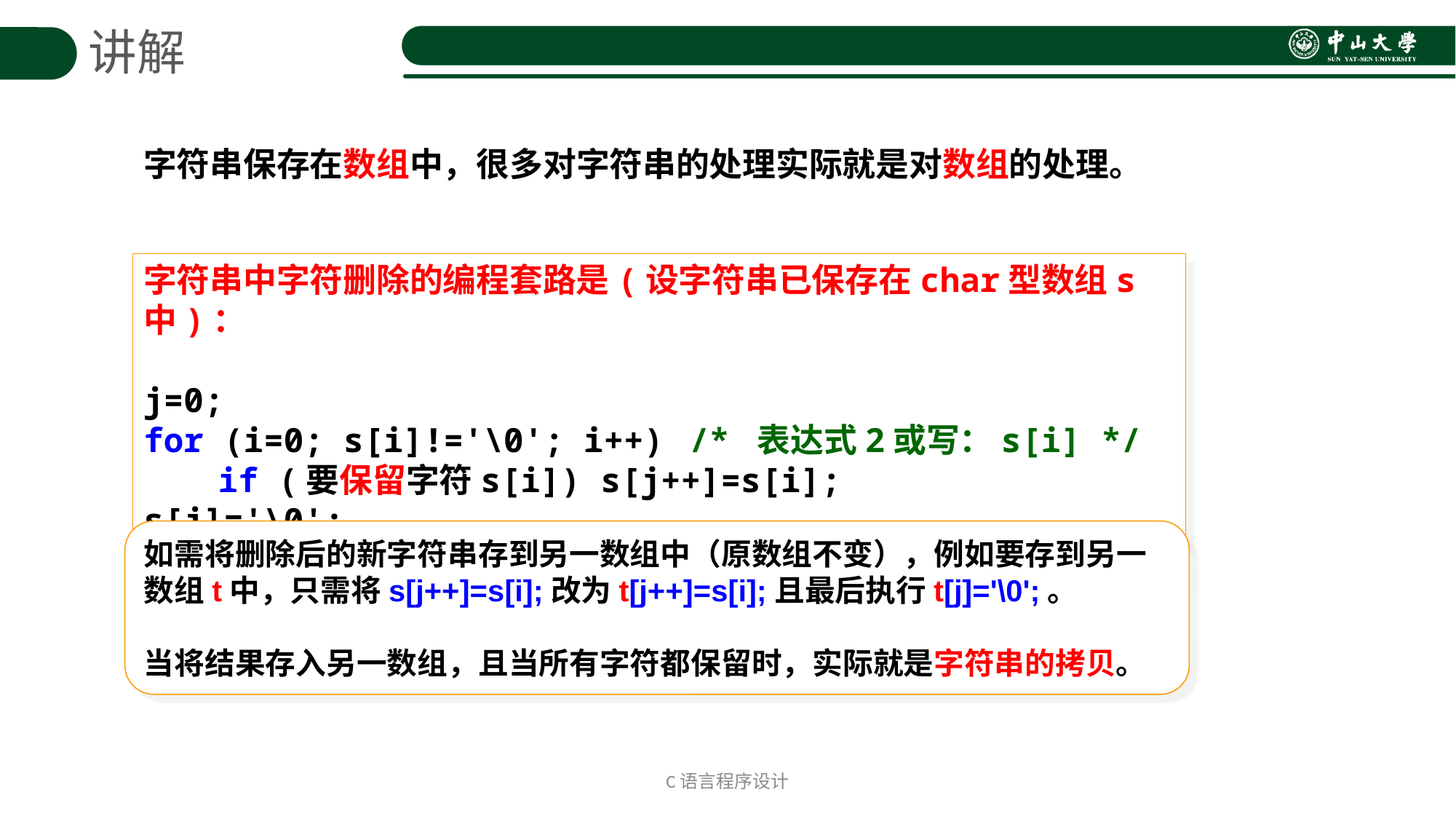

讲解
字符串保存在数组中，很多对字符串的处理实际就是对数组的处理。
字符串中字符删除的编程套路是(设字符串已保存在char型数组s中)：
j=0;
for (i=0; s[i]!='\0'; i++)	/* 表达式2或写：s[i] */
	if (要保留字符s[i]) s[j++]=s[i];
s[j]='\0';
如需将删除后的新字符串存到另一数组中（原数组不变），例如要存到另一 数组t中，只需将s[j++]=s[i];改为t[j++]=s[i];且最后执行t[j]='\0';。

当将结果存入另一数组，且当所有字符都保留时，实际就是字符串的拷贝。

C语言程序设计
46